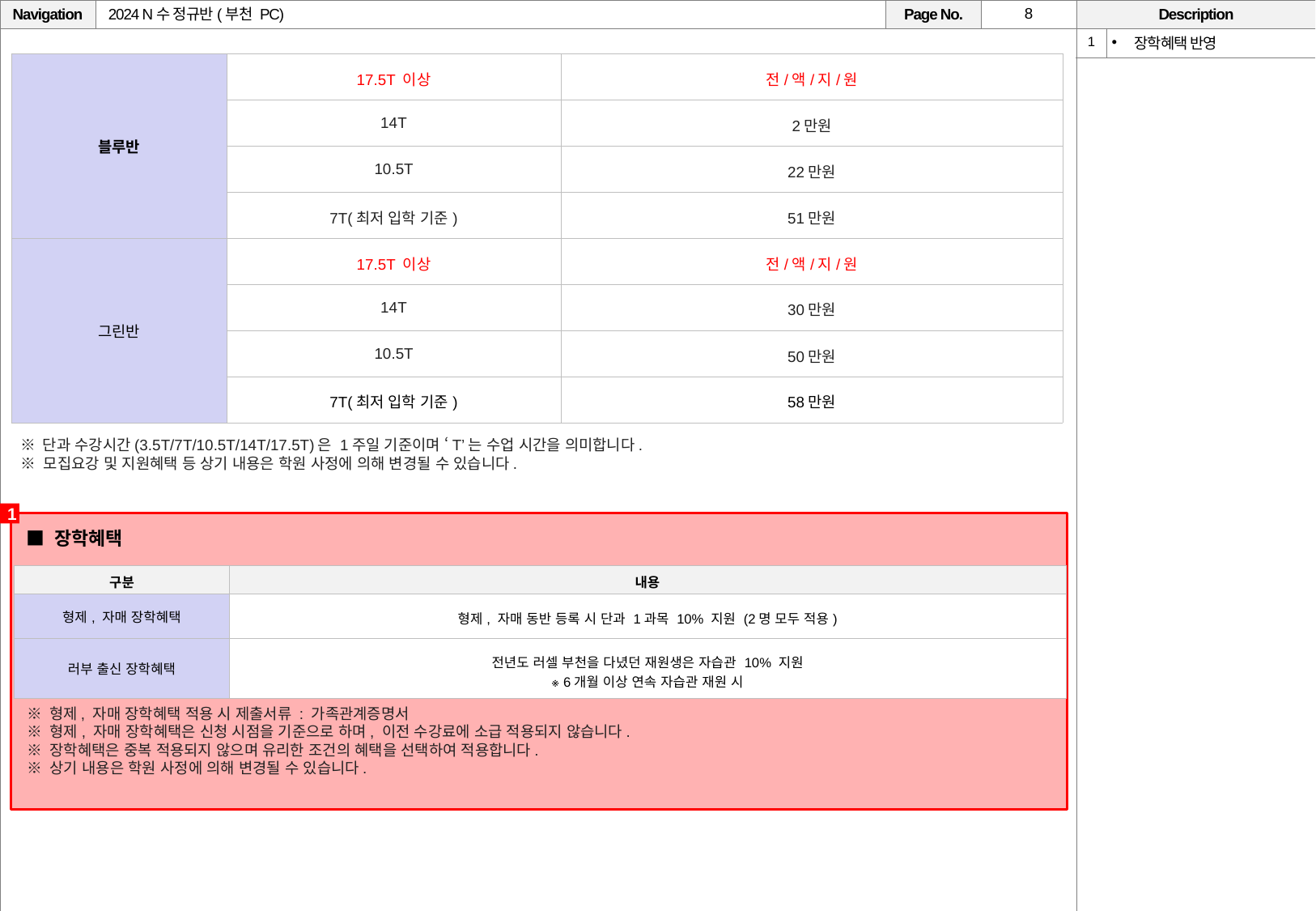

# 2024 N수 정규반(부천 PC)
| 1 | 장학혜택 반영 |
| --- | --- |
| 블루반 | 17.5T 이상 | 전/액/지/원 |
| --- | --- | --- |
|  | 14T | 2만원 |
|  | 10.5T | 22만원 |
|  | 7T(최저 입학 기준) | 51만원 |
| 그린반 | 17.5T 이상 | 전/액/지/원 |
|  | 14T | 30만원 |
|  | 10.5T | 50만원 |
|  | 7T(최저 입학 기준) | 58만원 |
※ 단과 수강시간(3.5T/7T/10.5T/14T/17.5T)은 1주일 기준이며 ‘T’는 수업 시간을 의미합니다.
※ 모집요강 및 지원혜택 등 상기 내용은 학원 사정에 의해 변경될 수 있습니다.
1

■ 장학혜택
| 구분 | 내용 |
| --- | --- |
| 형제, 자매 장학혜택 | 형제, 자매 동반 등록 시 단과 1과목 10% 지원 (2명 모두 적용) |
| 러부 출신 장학혜택 | 전년도 러셀 부천을 다녔던 재원생은 자습관 10% 지원 ※ 6개월 이상 연속 자습관 재원 시 |
※ 형제, 자매 장학혜택 적용 시 제출서류 : 가족관계증명서
※ 형제, 자매 장학혜택은 신청 시점을 기준으로 하며, 이전 수강료에 소급 적용되지 않습니다.
※ 장학혜택은 중복 적용되지 않으며 유리한 조건의 혜택을 선택하여 적용합니다.
※ 상기 내용은 학원 사정에 의해 변경될 수 있습니다.